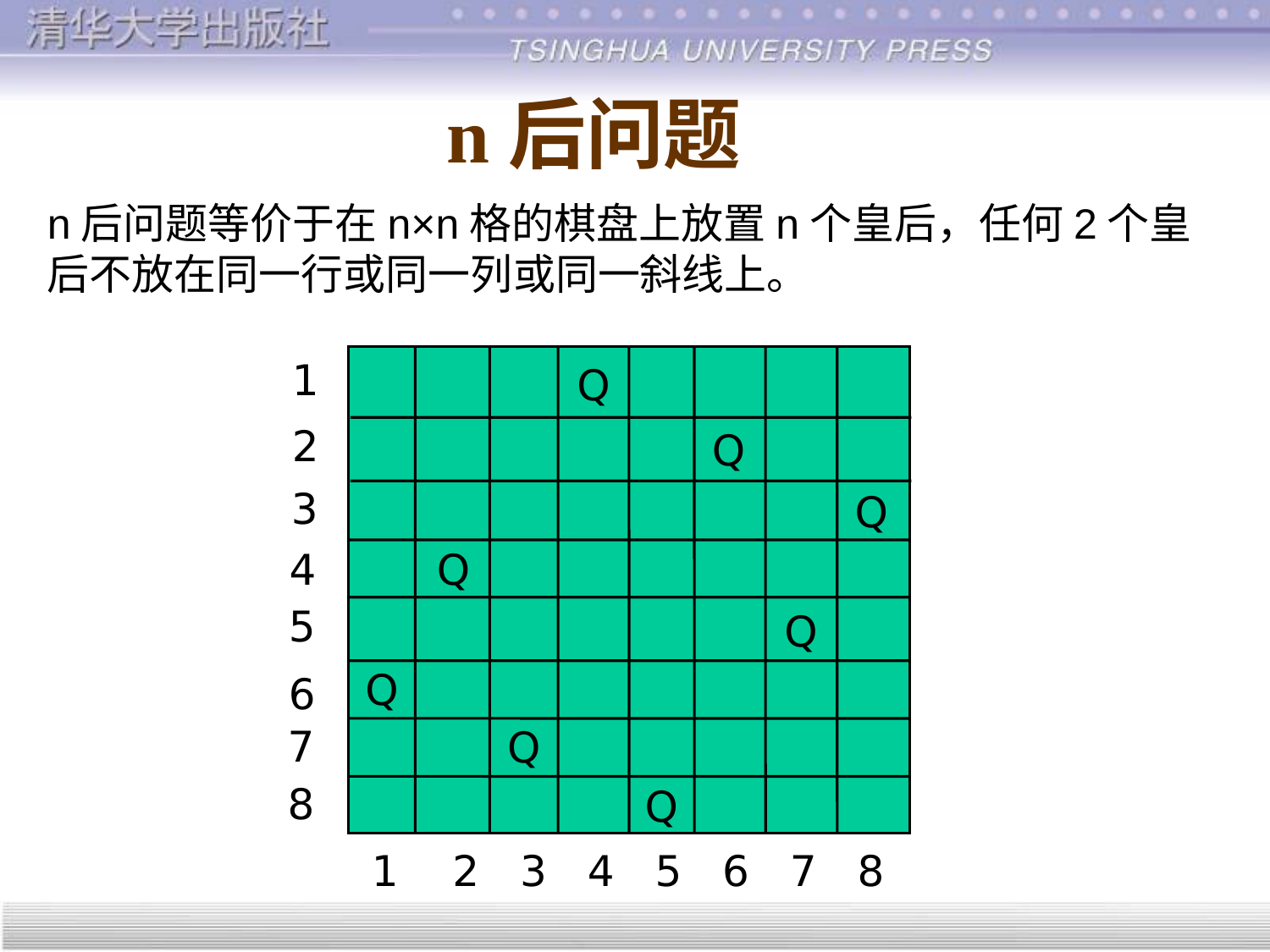

# n后问题
n后问题等价于在n×n格的棋盘上放置n个皇后，任何2个皇后不放在同一行或同一列或同一斜线上。

1

Q
2

Q
3
Q

4
Q

5

Q
Q
6

7
Q

8
Q

1    2   3   4   5   6   7   8